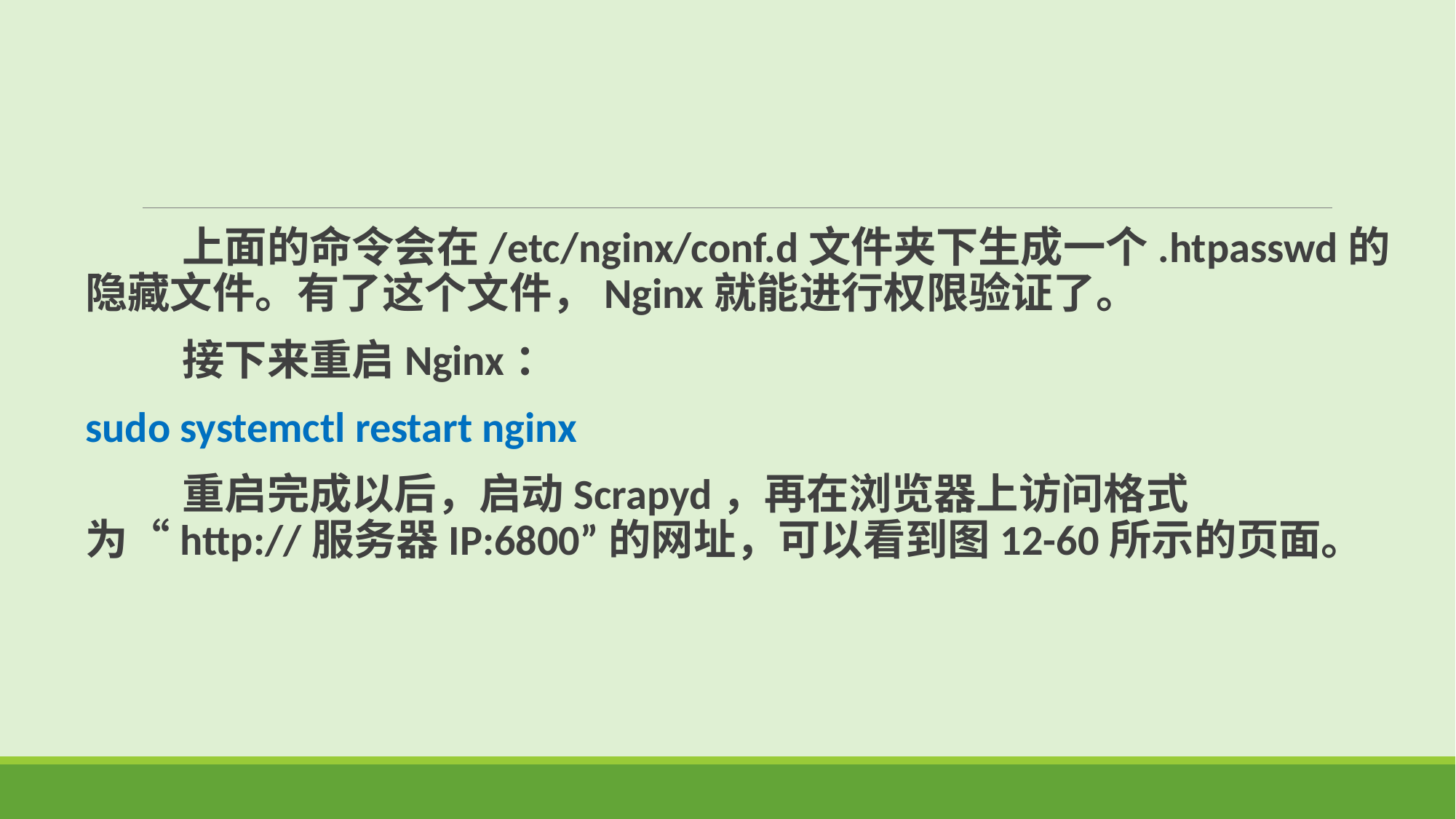

上面的命令会在/etc/nginx/conf.d文件夹下生成一个.htpasswd的隐藏文件。有了这个文件，Nginx就能进行权限验证了。
         接下来重启Nginx：
sudo systemctl restart nginx
         重启完成以后，启动Scrapyd，再在浏览器上访问格式为“http://服务器IP:6800”的网址，可以看到图12-60所示的页面。